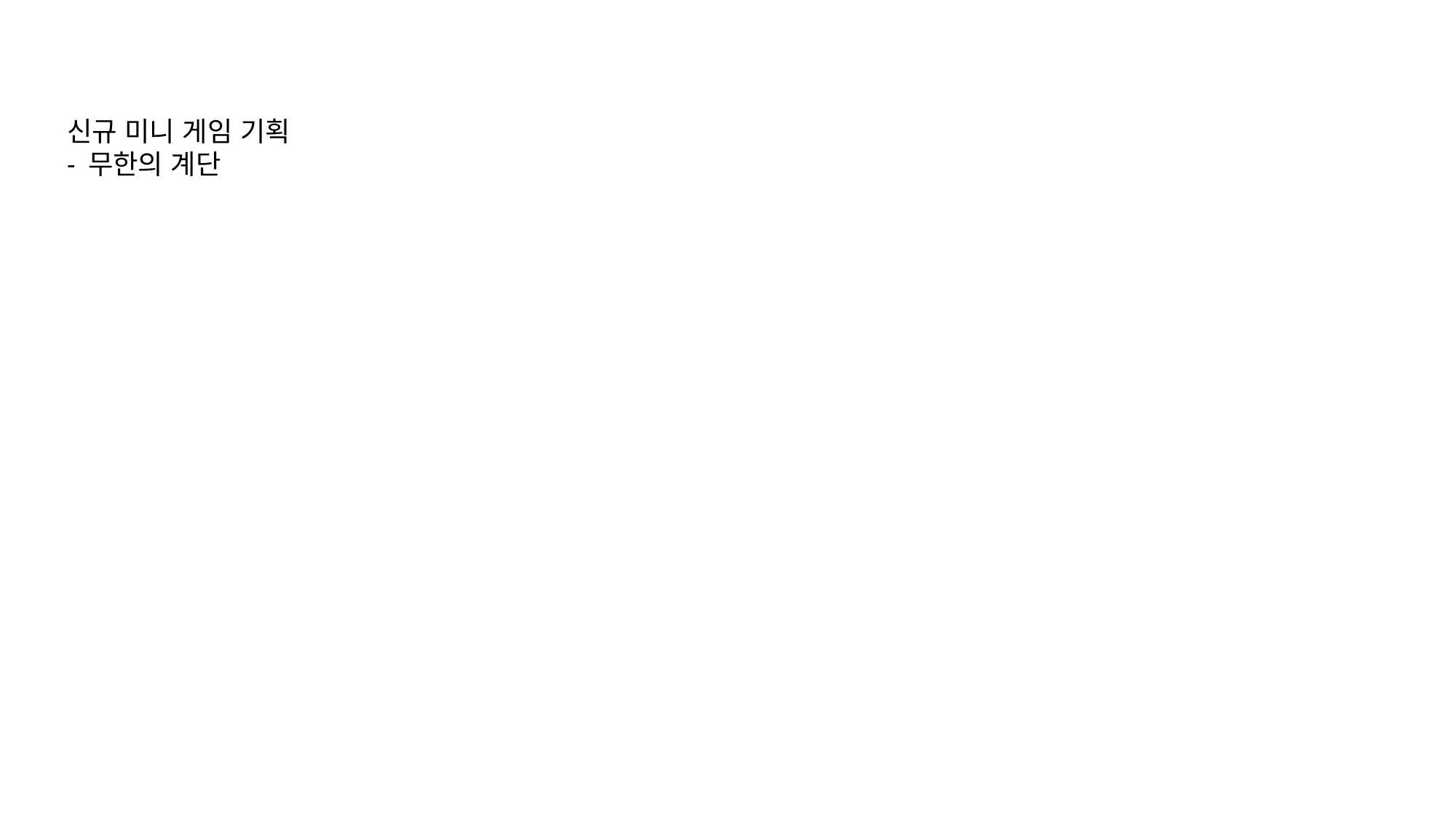

신규 미니 게임 기획
- 무한의 계단